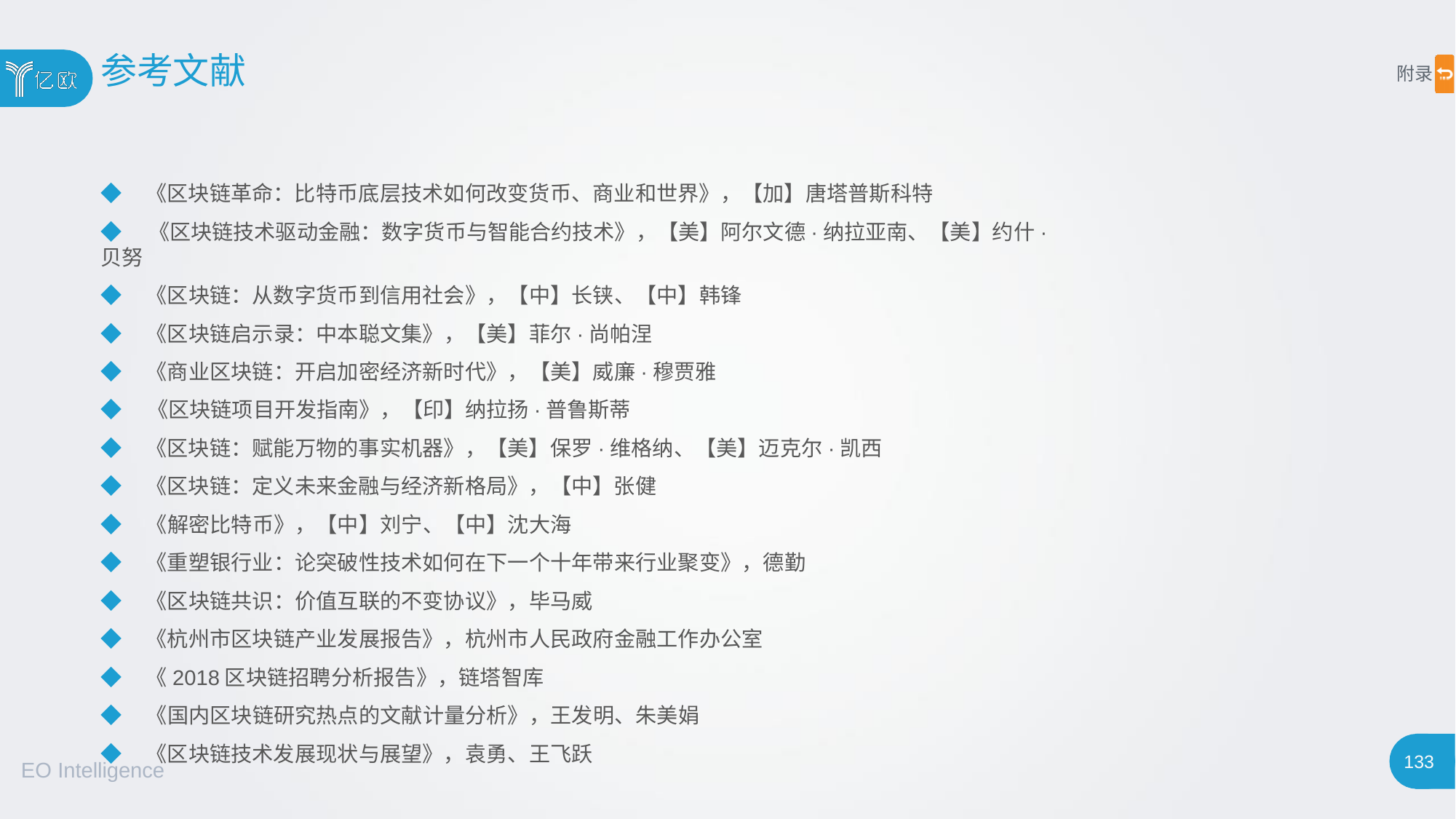

# 参考文献

附录
◆ 《区块链革命：比特币底层技术如何改变货币、商业和世界》，【加】唐塔普斯科特
◆ 《区块链技术驱动金融：数字货币与智能合约技术》，【美】阿尔文德·纳拉亚南、【美】约什·贝努
◆ 《区块链：从数字货币到信用社会》，【中】长铗、【中】韩锋
◆ 《区块链启示录：中本聪文集》，【美】菲尔·尚帕涅
◆ 《商业区块链：开启加密经济新时代》，【美】威廉·穆贾雅
◆ 《区块链项目开发指南》，【印】纳拉扬·普鲁斯蒂
◆ 《区块链：赋能万物的事实机器》，【美】保罗·维格纳、【美】迈克尔·凯西
◆ 《区块链：定义未来金融与经济新格局》，【中】张健
◆ 《解密比特币》，【中】刘宁、【中】沈大海
◆ 《重塑银行业：论突破性技术如何在下一个十年带来行业聚变》，德勤
◆ 《区块链共识：价值互联的不变协议》，毕马威
◆ 《杭州市区块链产业发展报告》，杭州市人民政府金融工作办公室
◆ 《2018区块链招聘分析报告》，链塔智库
◆ 《国内区块链研究热点的文献计量分析》，王发明、朱美娟
◆ 《区块链技术发展现状与展望》，袁勇、王飞跃
133
EO Intelligence